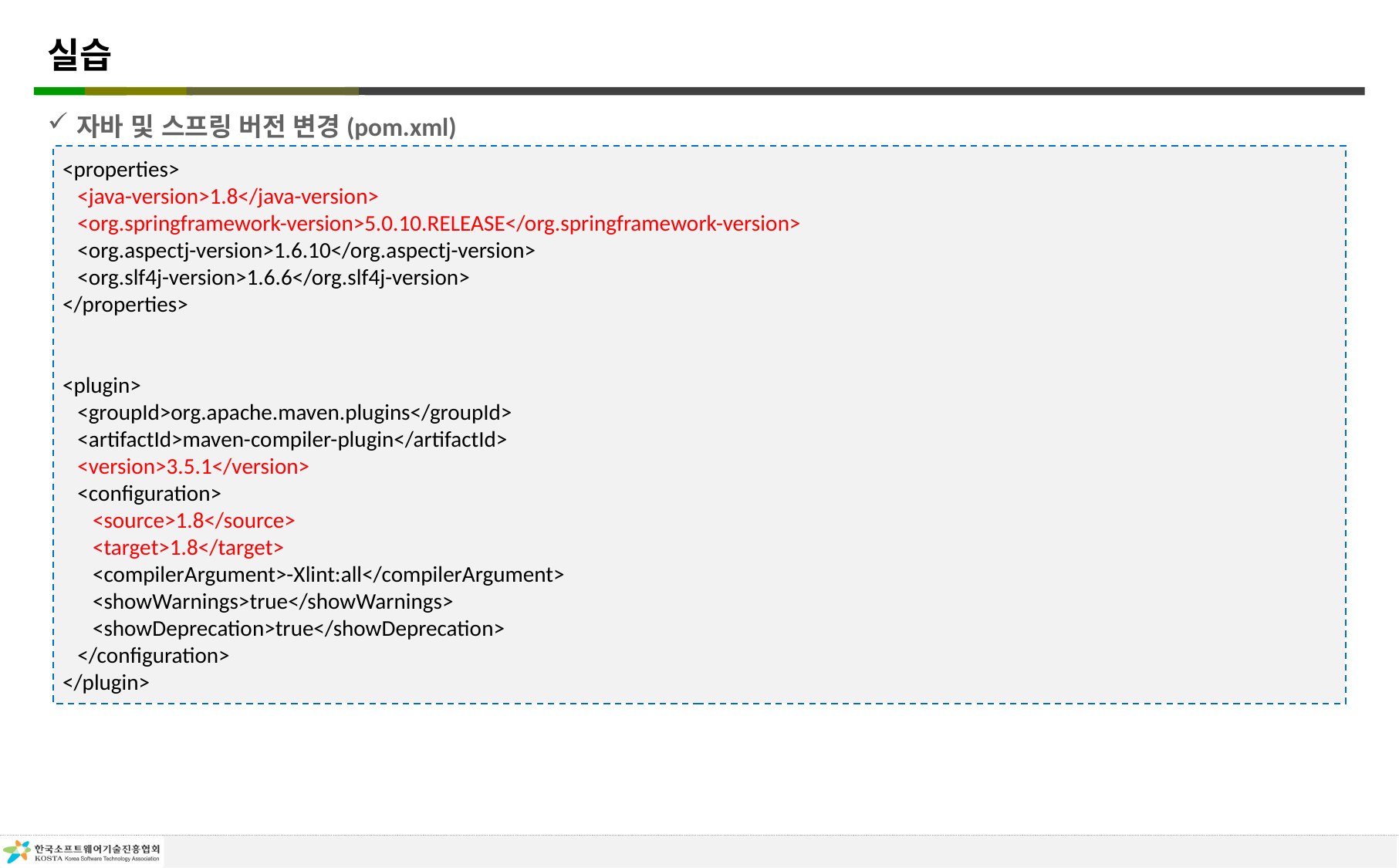

# 실습
자바 및 스프링 버전 변경(pom.xml)
<properties>
   <java-version>1.8</java-version>
   <org.springframework-version>5.0.10.RELEASE</org.springframework-version>
   <org.aspectj-version>1.6.10</org.aspectj-version>
   <org.slf4j-version>1.6.6</org.slf4j-version>
</properties>

<plugin>
   <groupId>org.apache.maven.plugins</groupId>
   <artifactId>maven-compiler-plugin</artifactId>
   <version>3.5.1</version>
   <configuration>
      <source>1.8</source>
      <target>1.8</target>
      <compilerArgument>-Xlint:all</compilerArgument>
      <showWarnings>true</showWarnings>
      <showDeprecation>true</showDeprecation>
   </configuration>
</plugin>